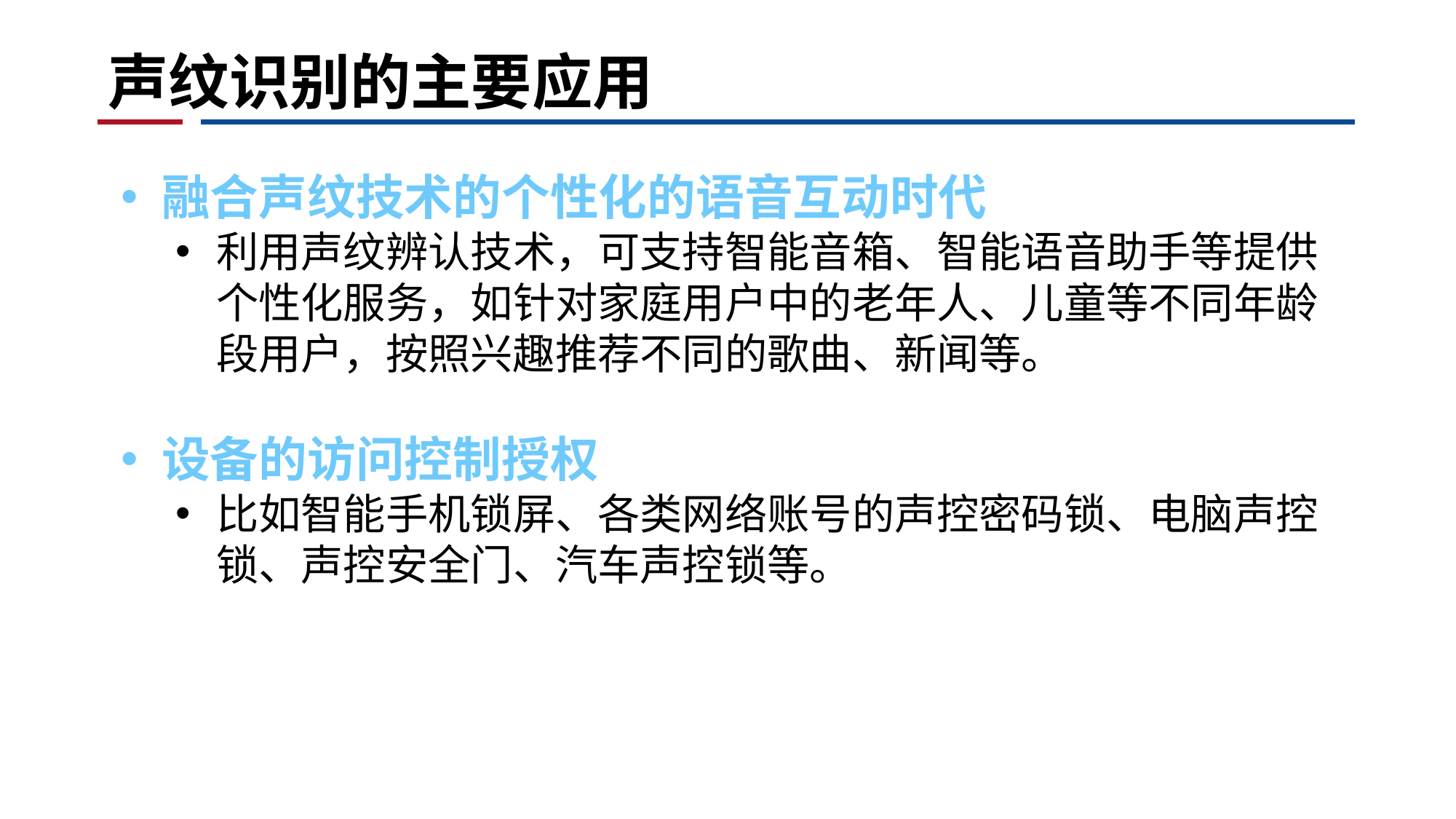

# 声纹识别的主要应用
融合声纹技术的个性化的语音互动时代
利用声纹辨认技术，可支持智能音箱、智能语音助手等提供个性化服务，如针对家庭用户中的老年人、儿童等不同年龄段用户，按照兴趣推荐不同的歌曲、新闻等。

设备的访问控制授权
比如智能手机锁屏、各类网络账号的声控密码锁、电脑声控锁、声控安全门、汽车声控锁等。
53